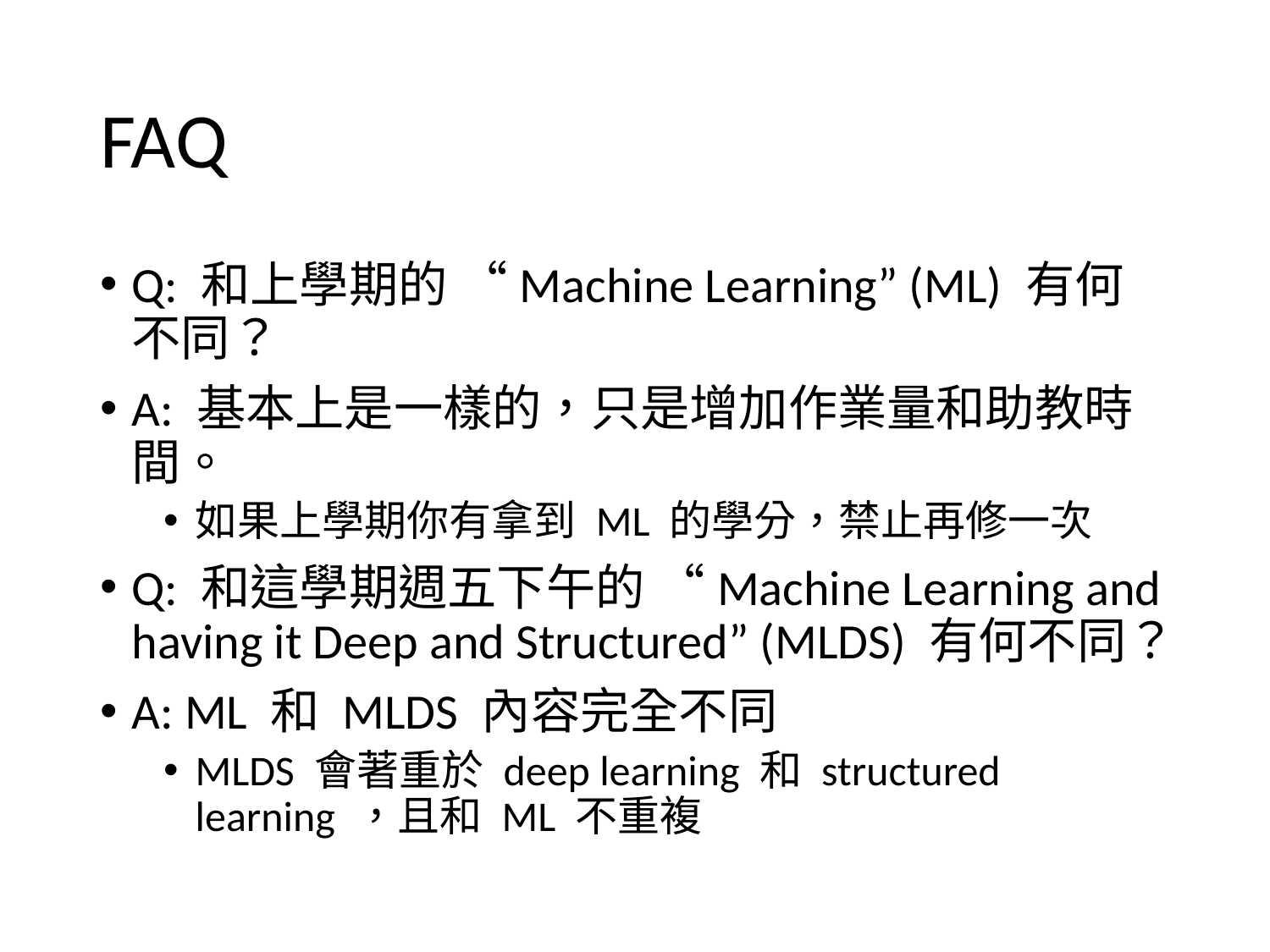

# FAQ
Q: 和上學期的 “Machine Learning” (ML) 有何不同？
A: 基本上是一樣的，只是增加作業量和助教時間。
如果上學期你有拿到 ML 的學分，禁止再修一次
Q: 和這學期週五下午的 “Machine Learning and having it Deep and Structured” (MLDS) 有何不同？
A: ML 和 MLDS 內容完全不同
MLDS 會著重於 deep learning 和 structured learning ，且和 ML 不重複